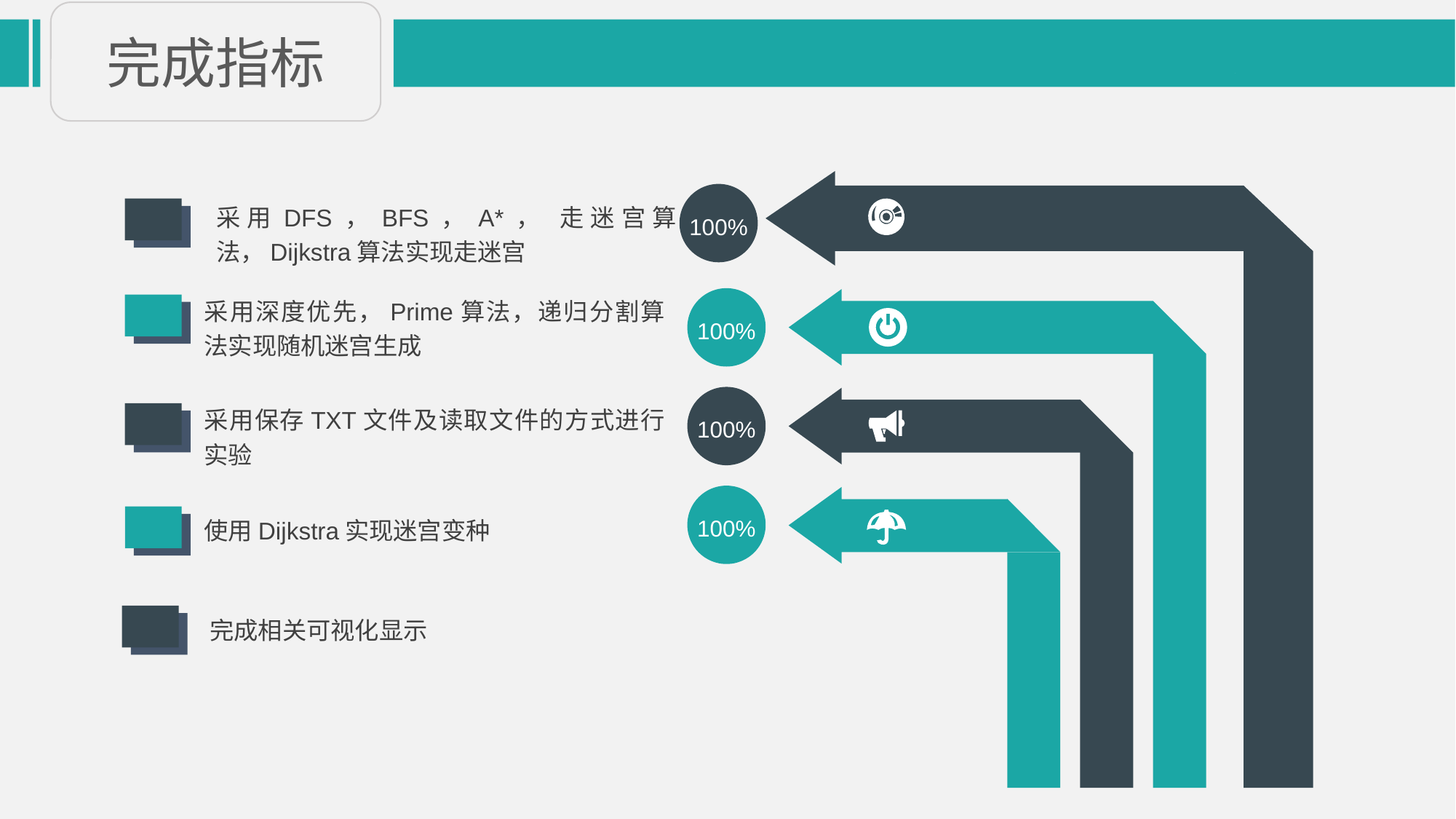

完成指标

100%
采用DFS，BFS，A*， 走迷宫算法，Dijkstra算法实现走迷宫

采用深度优先，Prime算法，递归分割算法实现随机迷宫生成

100%

100%

采用保存TXT文件及读取文件的方式进行实验

100%

使用Dijkstra实现迷宫变种

完成相关可视化显示